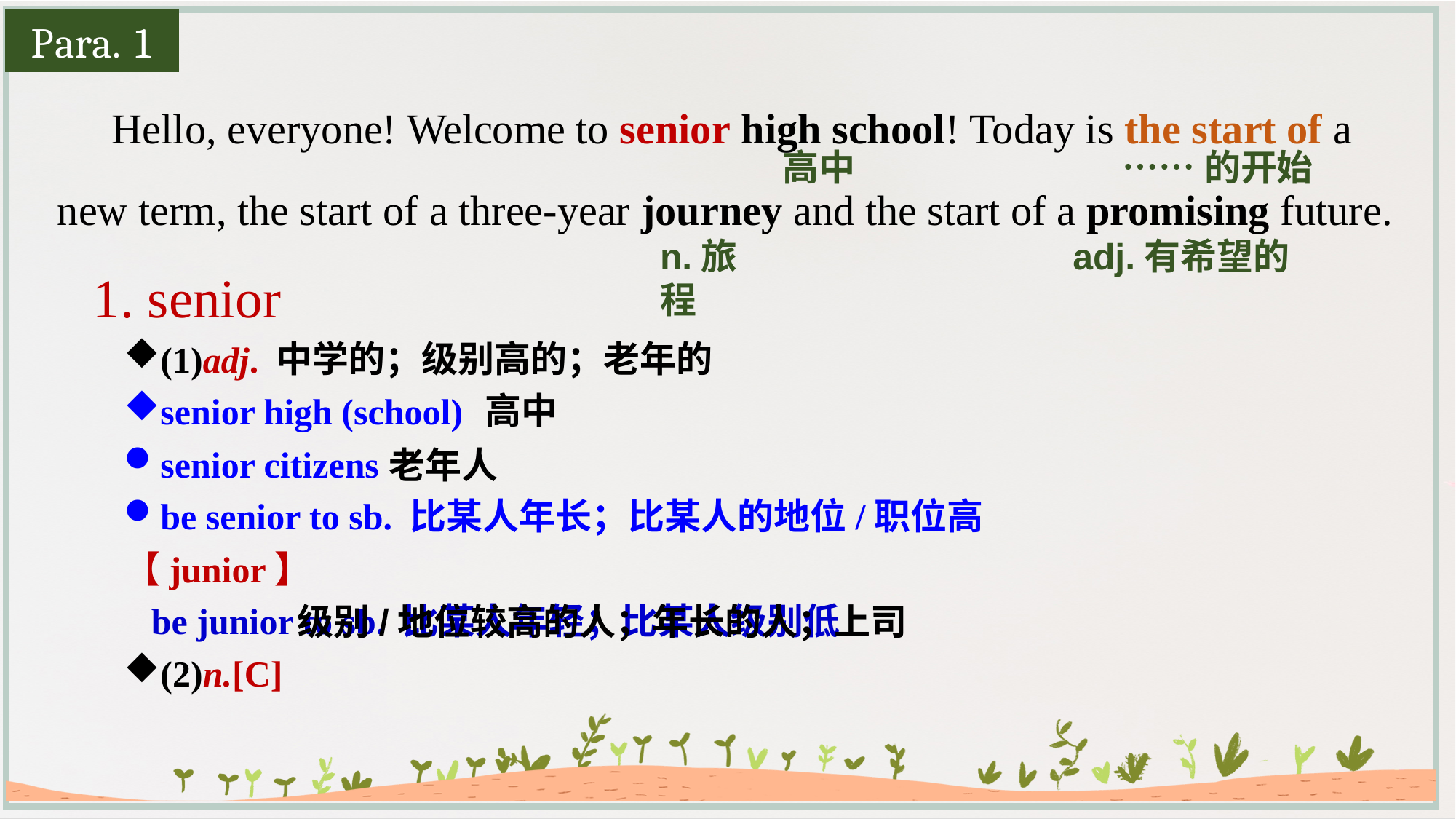

Para. 1
Hello, everyone! Welcome to senior high school! Today is the start of a new term, the start of a three-year journey and the start of a promising future.
高中
……的开始
n.旅程
adj.有希望的
1. senior
(1)adj.
senior high (school)
senior citizens
be senior to sb. 比某人年长；比某人的地位/职位高【junior】
   be junior to sb. 比某人年轻；比某人级别低
(2)n.[C]
中学的；级别高的；老年的

高中
老年人
级别/地位较高的人；年长的人；上司